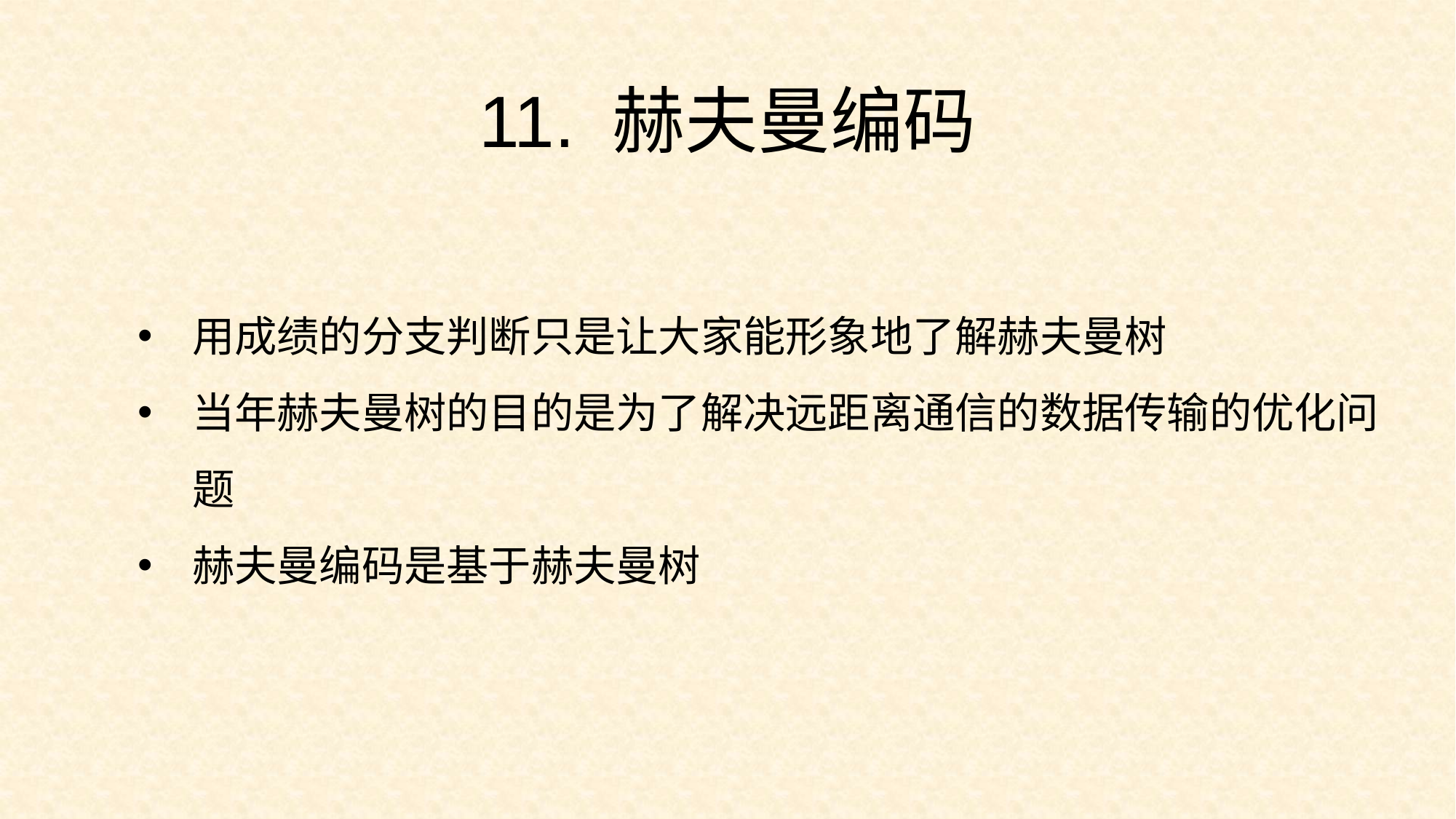

11. 赫夫曼编码
用成绩的分支判断只是让大家能形象地了解赫夫曼树
当年赫夫曼树的目的是为了解决远距离通信的数据传输的优化问题
赫夫曼编码是基于赫夫曼树